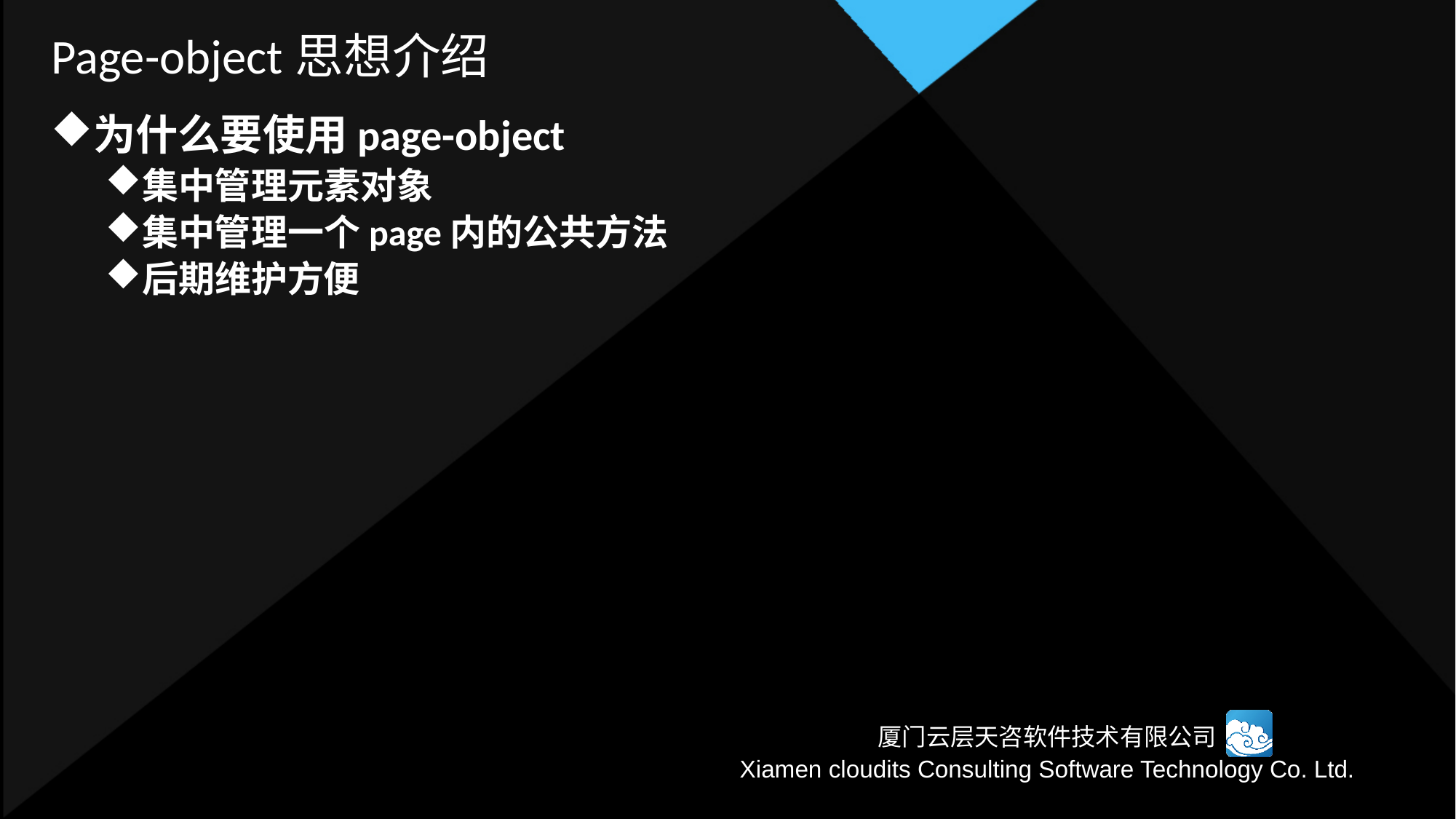

# Page-object思想介绍
为什么要使用page-object
集中管理元素对象
集中管理一个page内的公共方法
后期维护方便